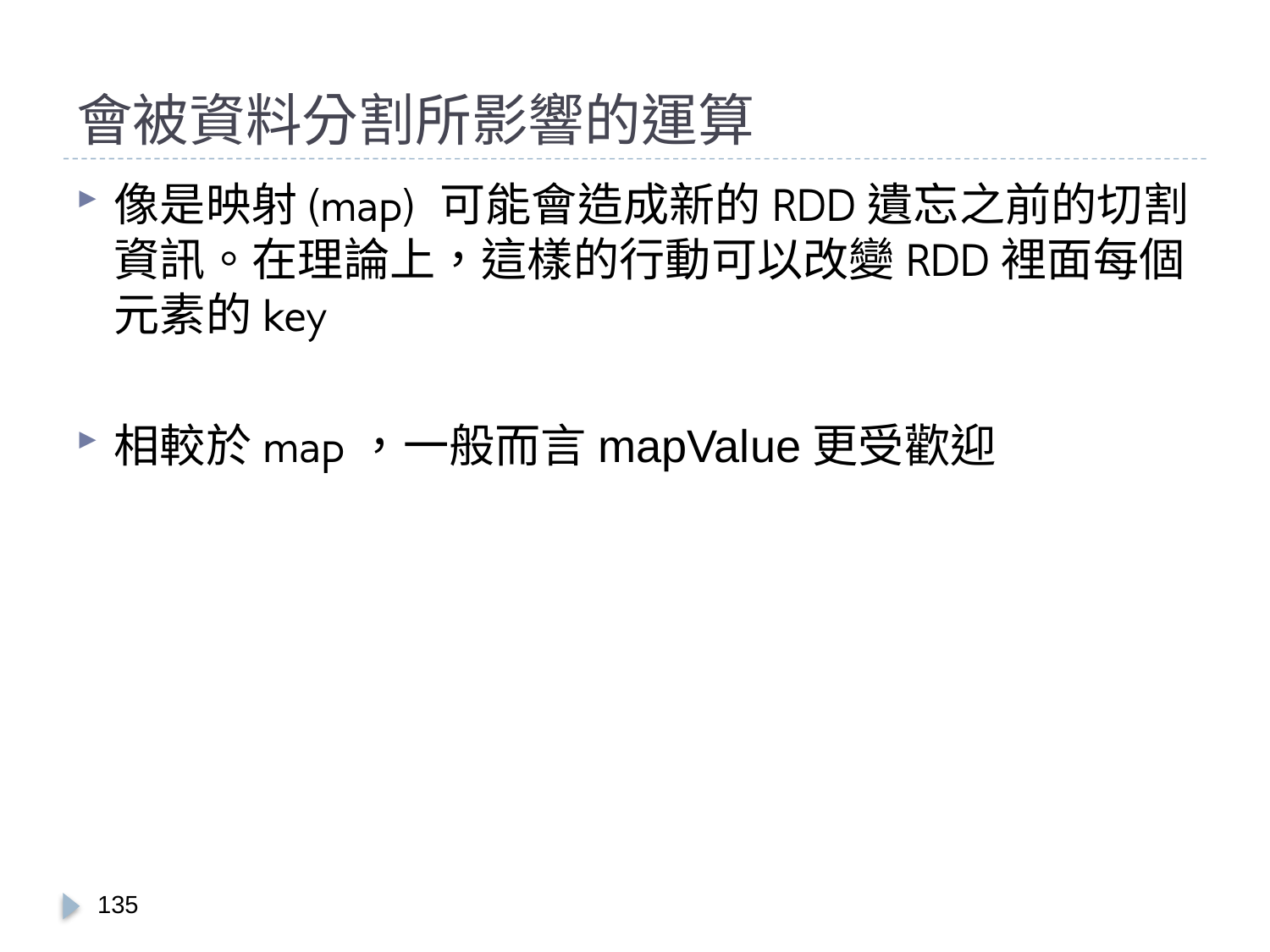

# 會被資料分割所影響的運算
像是映射(map) 可能會造成新的RDD遺忘之前的切割資訊。在理論上，這樣的行動可以改變RDD裡面每個元素的key

相較於map，一般而言mapValue更受歡迎
135